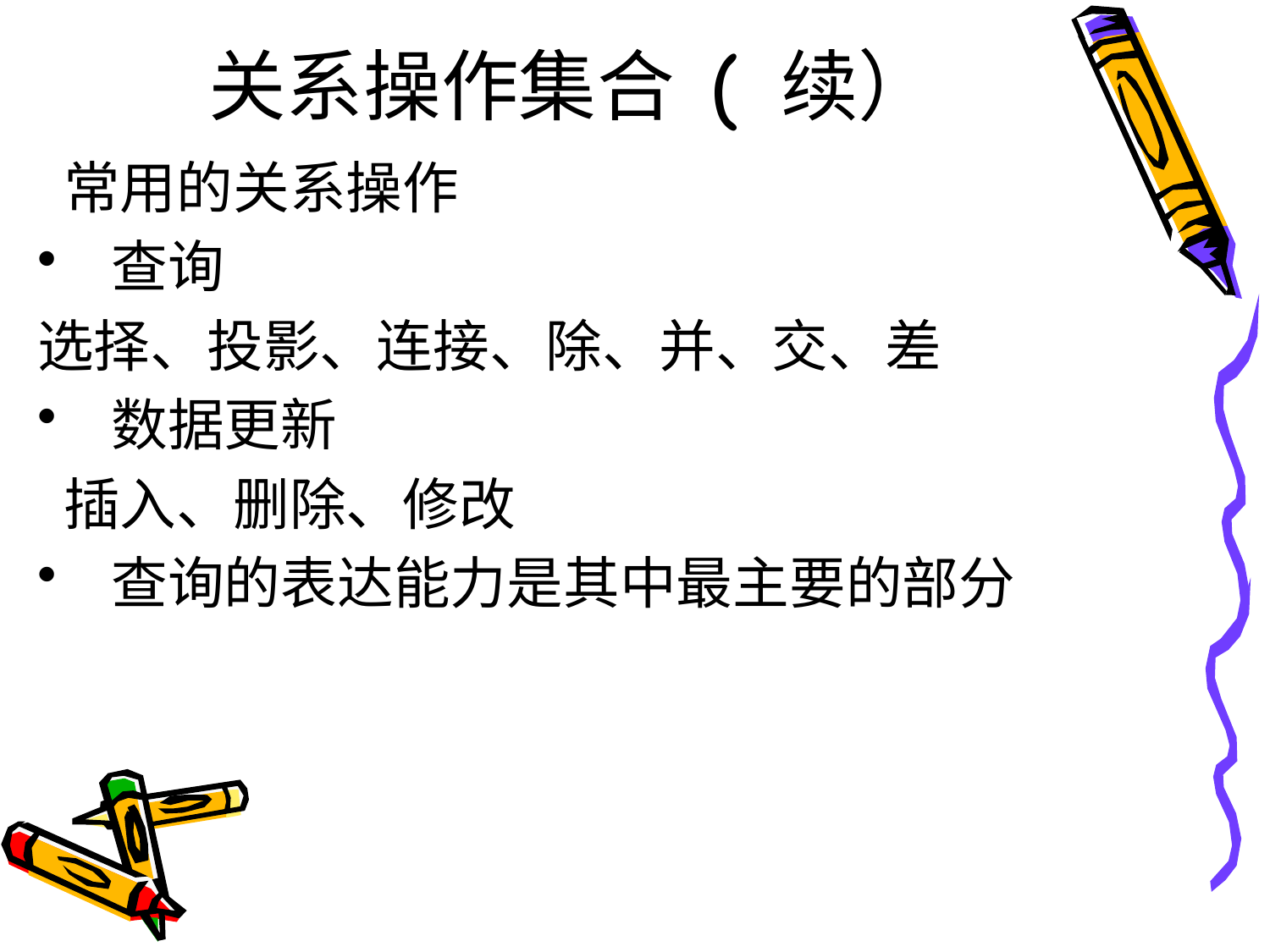

# 关系操作集合 ( 续）
 常用的关系操作
 查询
选择、投影、连接、除、并、交、差
 数据更新
 插入、删除、修改
 查询的表达能力是其中最主要的部分